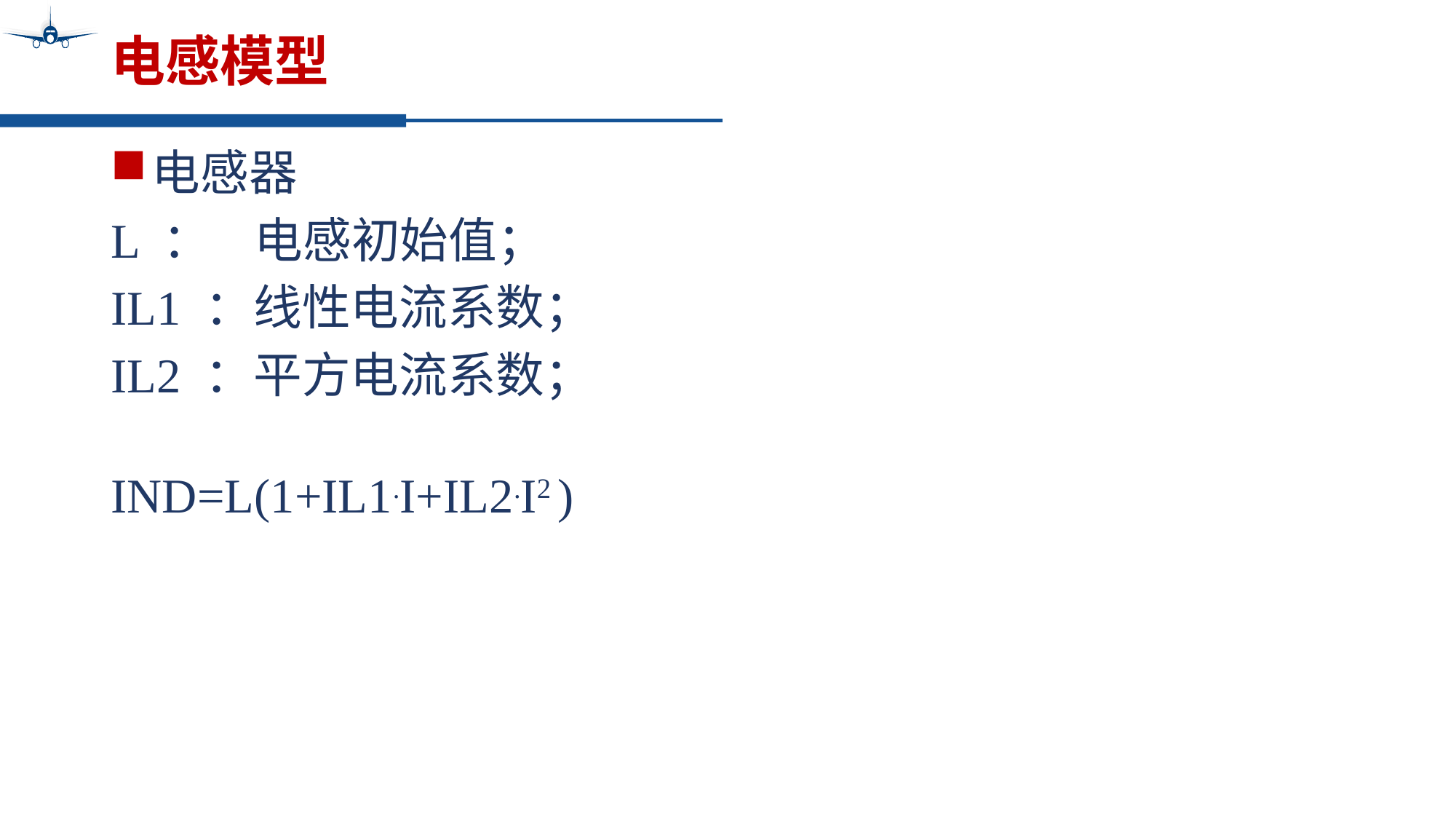

# 电感模型
电感器
L ：    电感初始值；
IL1 ：线性电流系数；
IL2 ：平方电流系数；
IND=L(1+IL1.I+IL2.I2 )